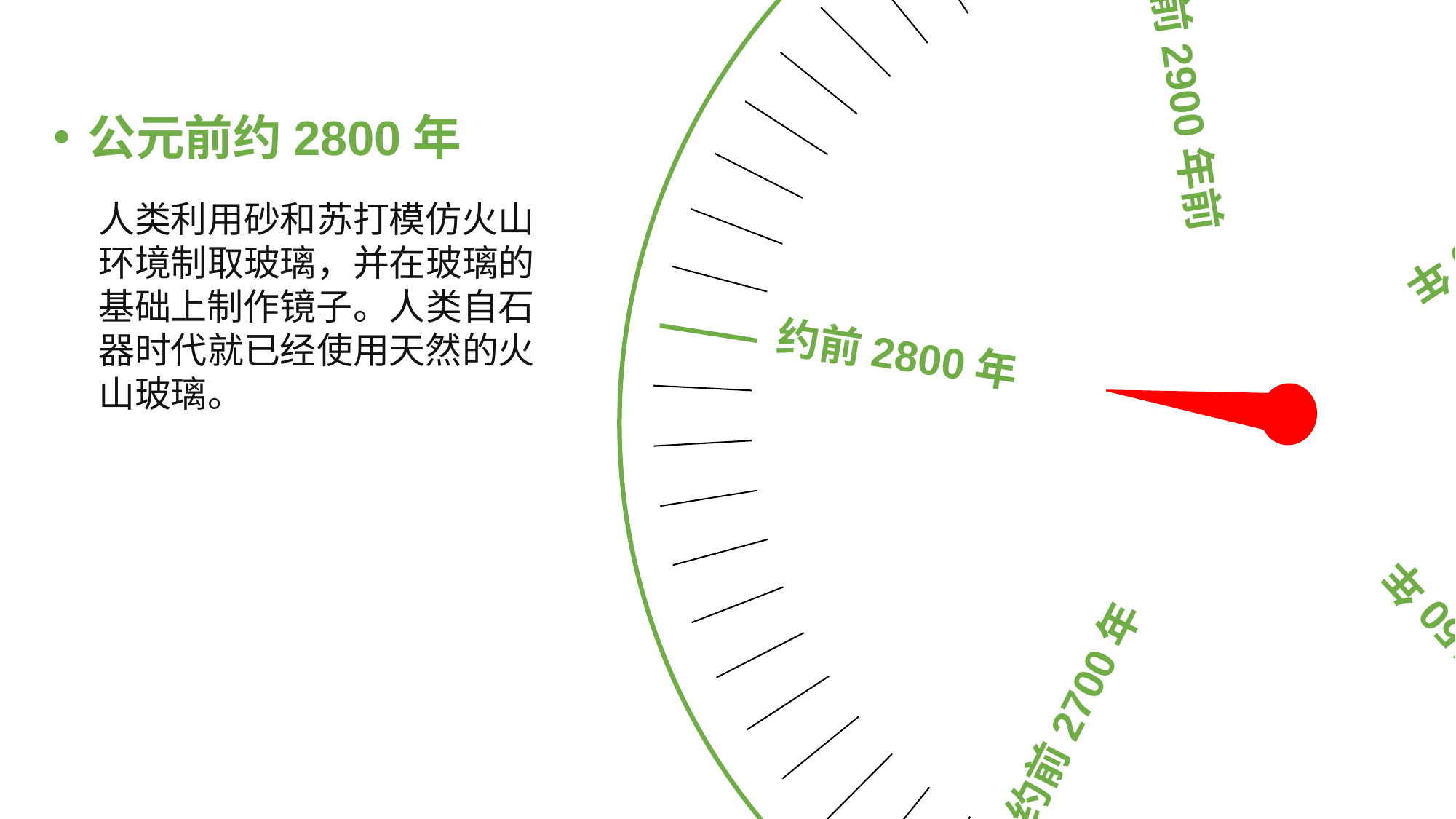

约前2800年
约前2900年前
约前2700年
约前3000年
约前3150年
公元前约2800年
人类利用砂和苏打模仿火山环境制取玻璃，并在玻璃的基础上制作镜子。人类自石器时代就已经使用天然的火山玻璃。